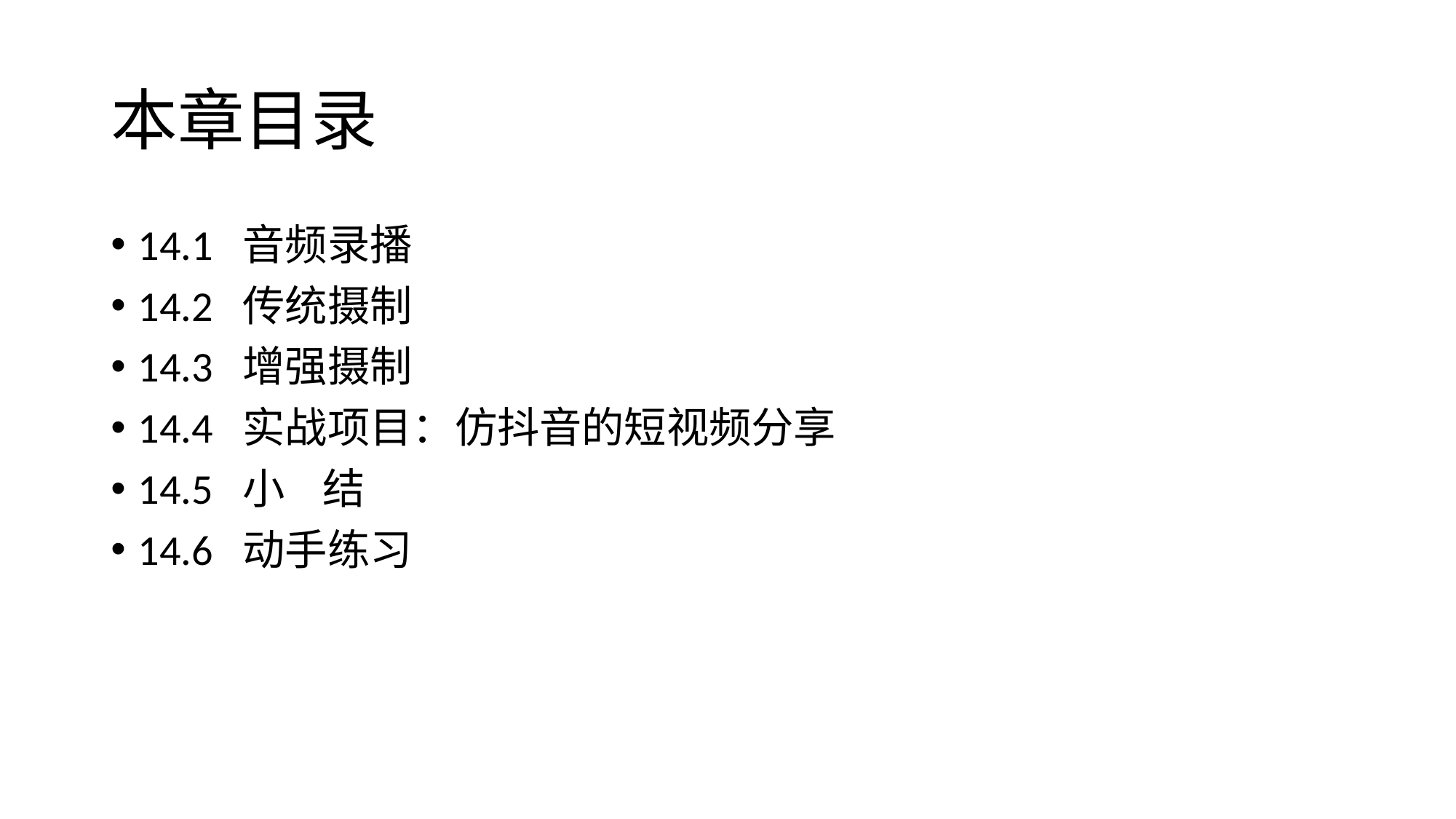

# 本章目录
14.1  音频录播
14.2  传统摄制
14.3  增强摄制
14.4  实战项目：仿抖音的短视频分享
14.5  小    结
14.6  动手练习